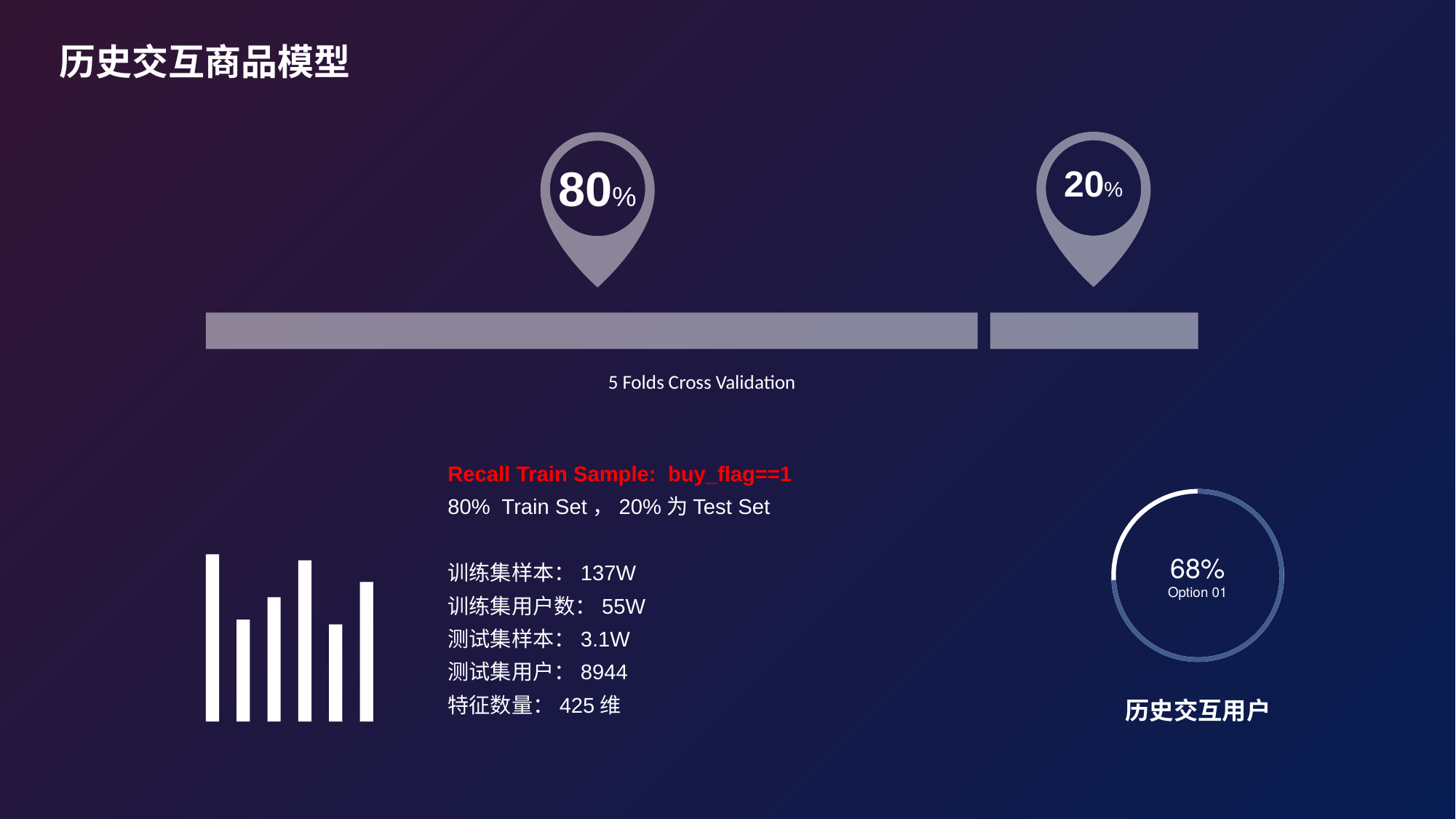

历史交互商品模型

80%
20%

5 Folds Cross Validation
Recall Train Sample:  buy_flag==1
80%  Train Set，20%为Test Set

训练集样本：137W
训练集用户数：55W
测试集样本：3.1W
测试集用户：8944
特征数量：425维
68%
Option 01

历史交互用户